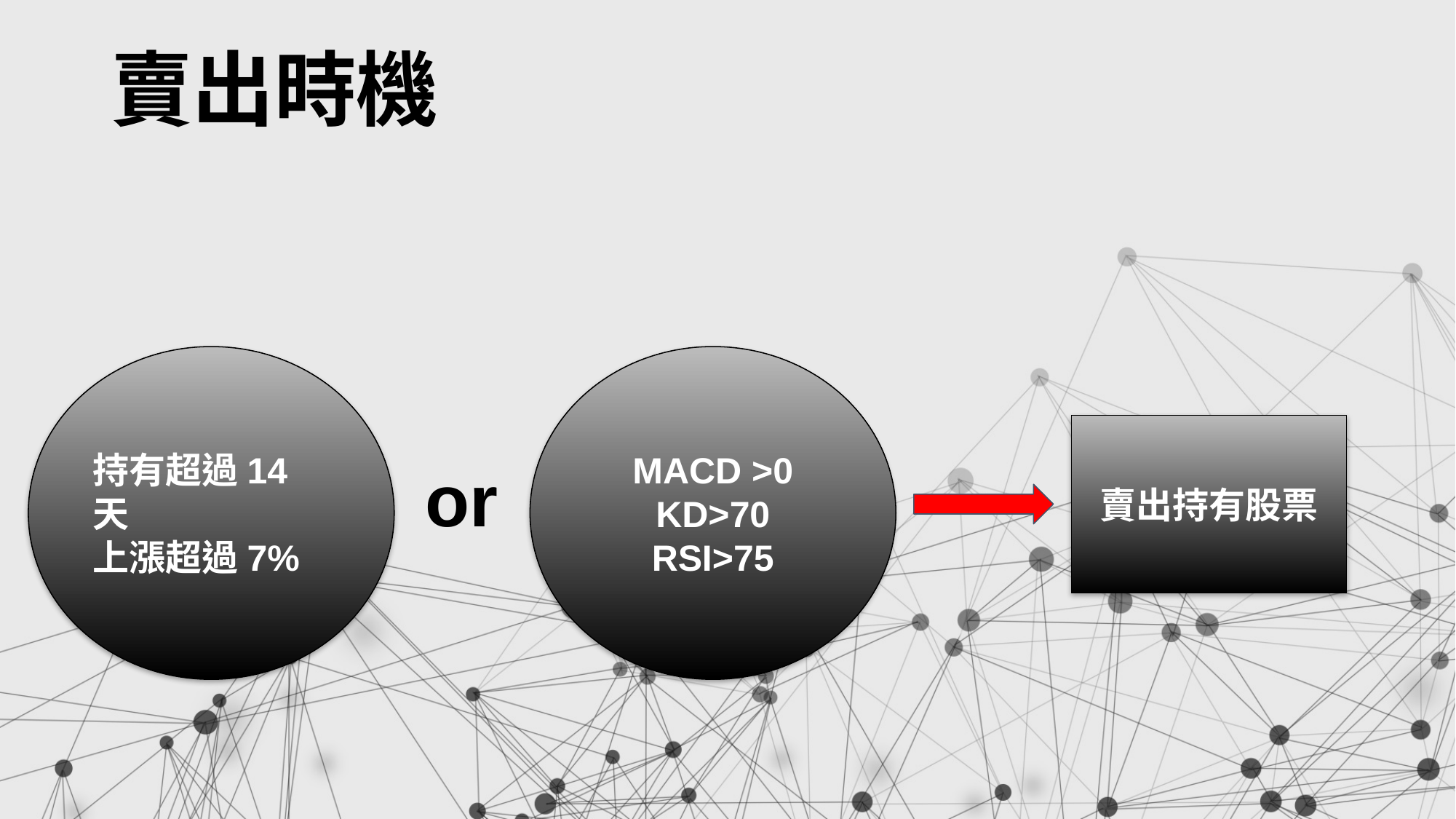

# 賣出時機

持有超過14天
上漲超過7%
MACD >0
KD>70
RSI>75
賣出持有股票
or